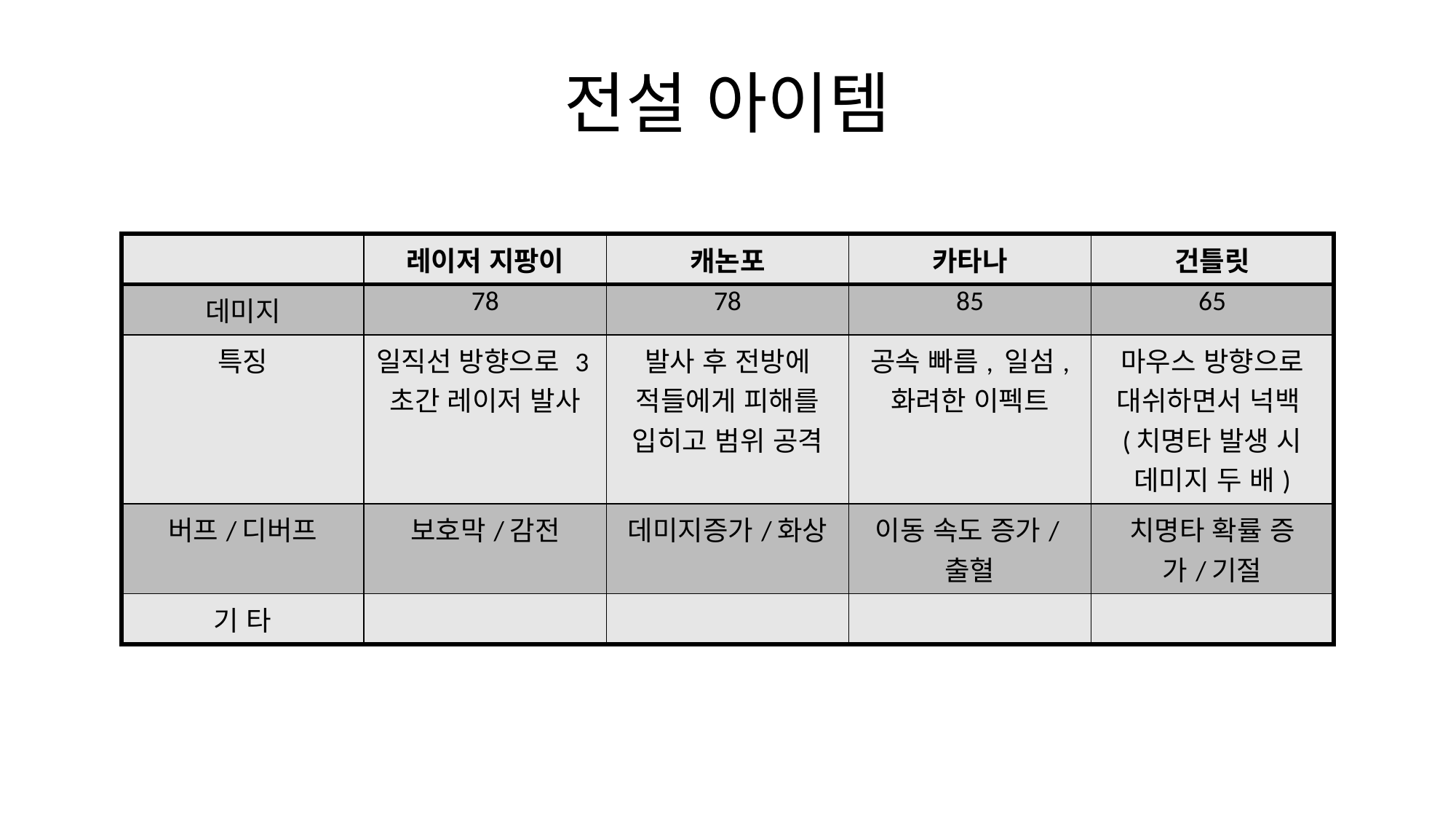

# 전설 아이템
|  | 레이저 지팡이 | 캐논포 | 카타나 | 건틀릿 |
| --- | --- | --- | --- | --- |
| 데미지 | 78 | 78 | 85 | 65 |
| 특징 | 일직선 방향으로 3초간 레이저 발사 | 발사 후 전방에 적들에게 피해를 입히고 범위 공격 | 공속 빠름, 일섬, 화려한 이펙트 | 마우스 방향으로 대쉬하면서 넉백(치명타 발생 시 데미지 두 배) |
| 버프/디버프 | 보호막/감전 | 데미지증가/화상 | 이동 속도 증가/출혈 | 치명타 확률 증가/기절 |
| 기 타 |  |  |  |  |